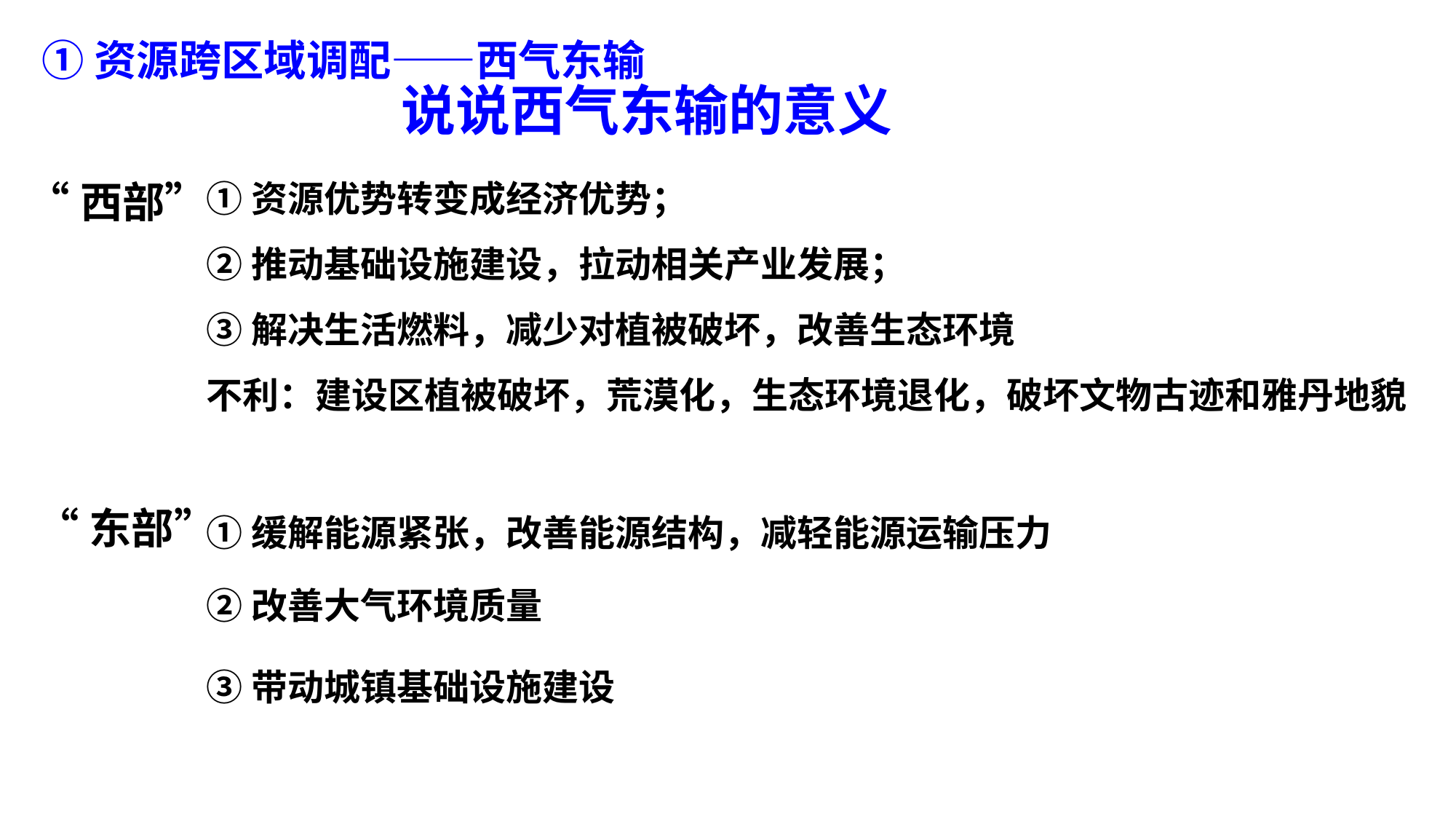

①资源跨区域调配——西气东输
说说西气东输的意义
①资源优势转变成经济优势；
②推动基础设施建设，拉动相关产业发展；
③解决生活燃料，减少对植被破坏，改善生态环境
不利：建设区植被破坏，荒漠化，生态环境退化，破坏文物古迹和雅丹地貌
“西部”
“东部”
①缓解能源紧张，改善能源结构，减轻能源运输压力
②改善大气环境质量
③带动城镇基础设施建设